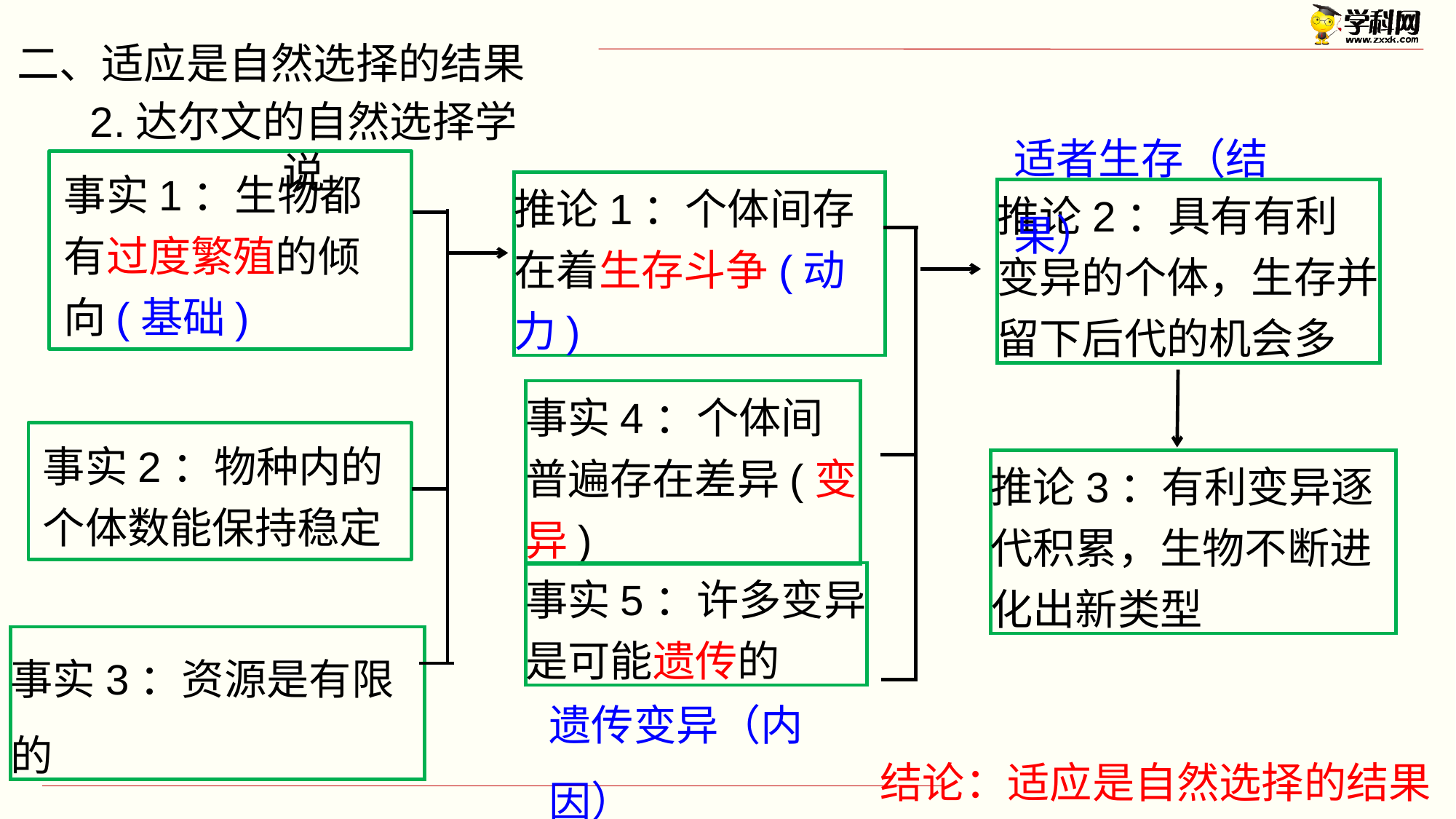

二、适应是自然选择的结果
2.达尔文的自然选择学说
适者生存（结果）

事实1：生物都有过度繁殖的倾向(基础)
推论1：个体间存在着生存斗争(动力)
推论2：具有有利变异的个体，生存并留下后代的机会多
事实4：个体间普遍存在差异(变异)
事实2：物种内的个体数能保持稳定
推论3：有利变异逐代积累，生物不断进化出新类型

事实5：许多变异是可能遗传的
事实3：资源是有限的

遗传变异（内因）
结论：适应是自然选择的结果